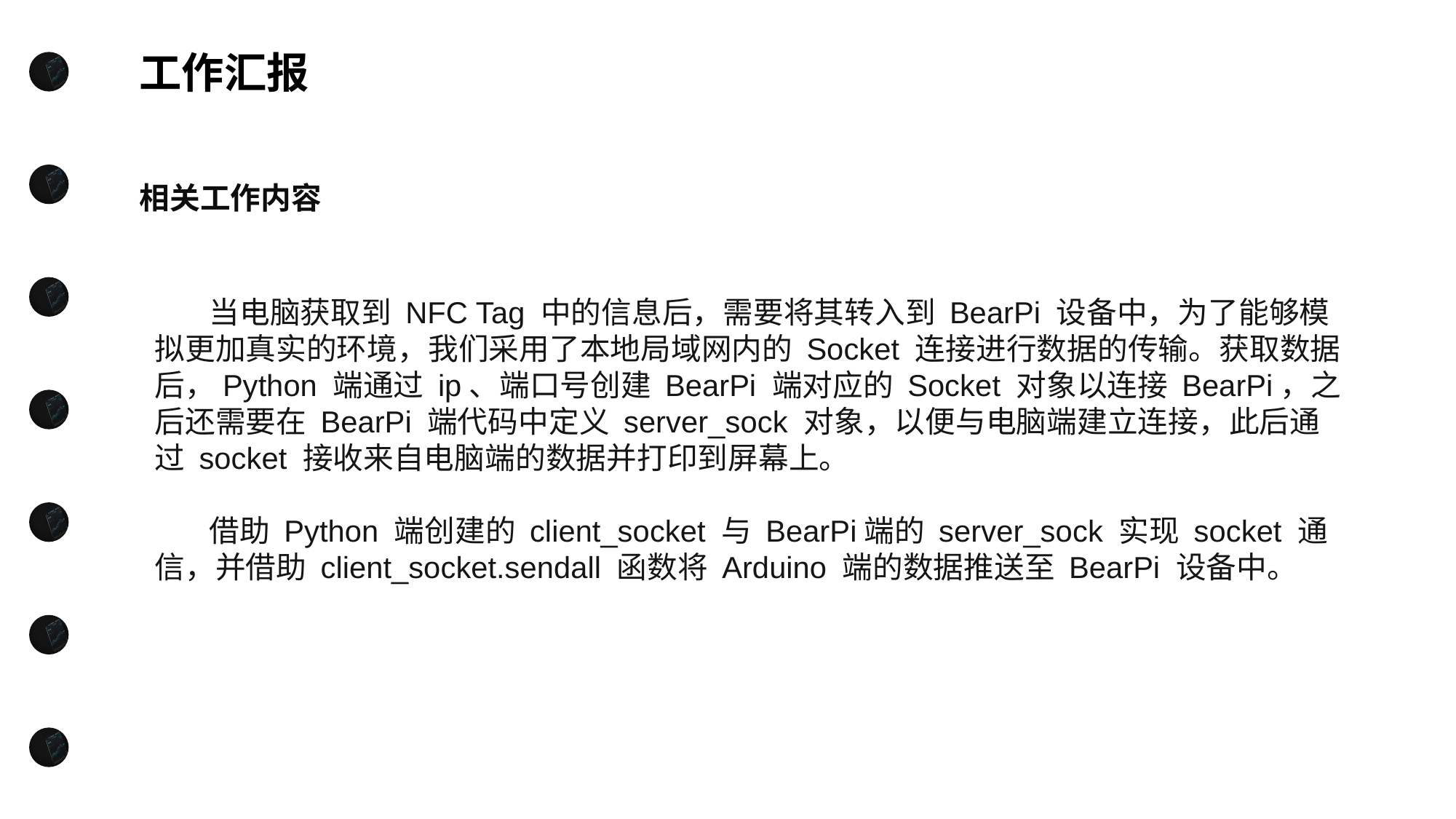

工作汇报

相关工作内容

当电脑获取到 NFC Tag 中的信息后，需要将其转入到 BearPi 设备中，为了能够模拟更加真实的环境，我们采用了本地局域网内的 Socket 连接进行数据的传输。获取数据后，Python 端通过 ip、端口号创建 BearPi 端对应的 Socket 对象以连接 BearPi，之后还需要在 BearPi 端代码中定义 server_sock 对象，以便与电脑端建立连接，此后通过 socket 接收来自电脑端的数据并打印到屏幕上。

借助 Python 端创建的 client_socket 与 BearPi端的 server_sock 实现 socket 通信，并借助 client_socket.sendall 函数将 Arduino 端的数据推送至 BearPi 设备中。